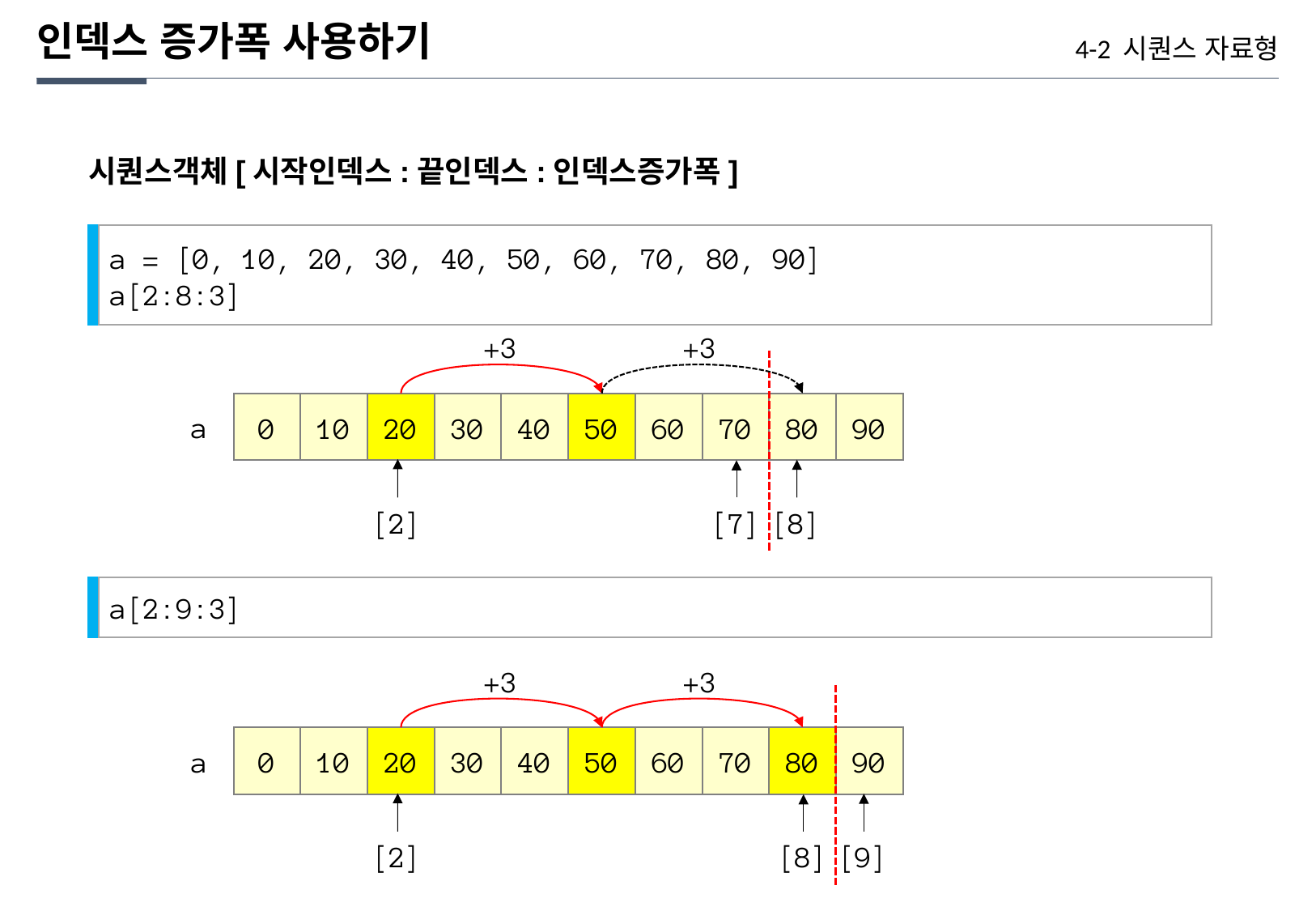

인덱스 증가폭 사용하기
4-2 시퀀스 자료형
시퀀스객체[시작인덱스:끝인덱스:인덱스증가폭]

a = [0, 10, 20, 30, 40, 50, 60, 70, 80, 90]
a[2:8:3]
+3
+3
0
10
20
30
40
50
60
70
80
90
a
[2]
[7]
[8]

a[2:9:3]
+3
+3
0
10
20
30
40
50
60
70
80
90
a
[2]
[8]
[9]